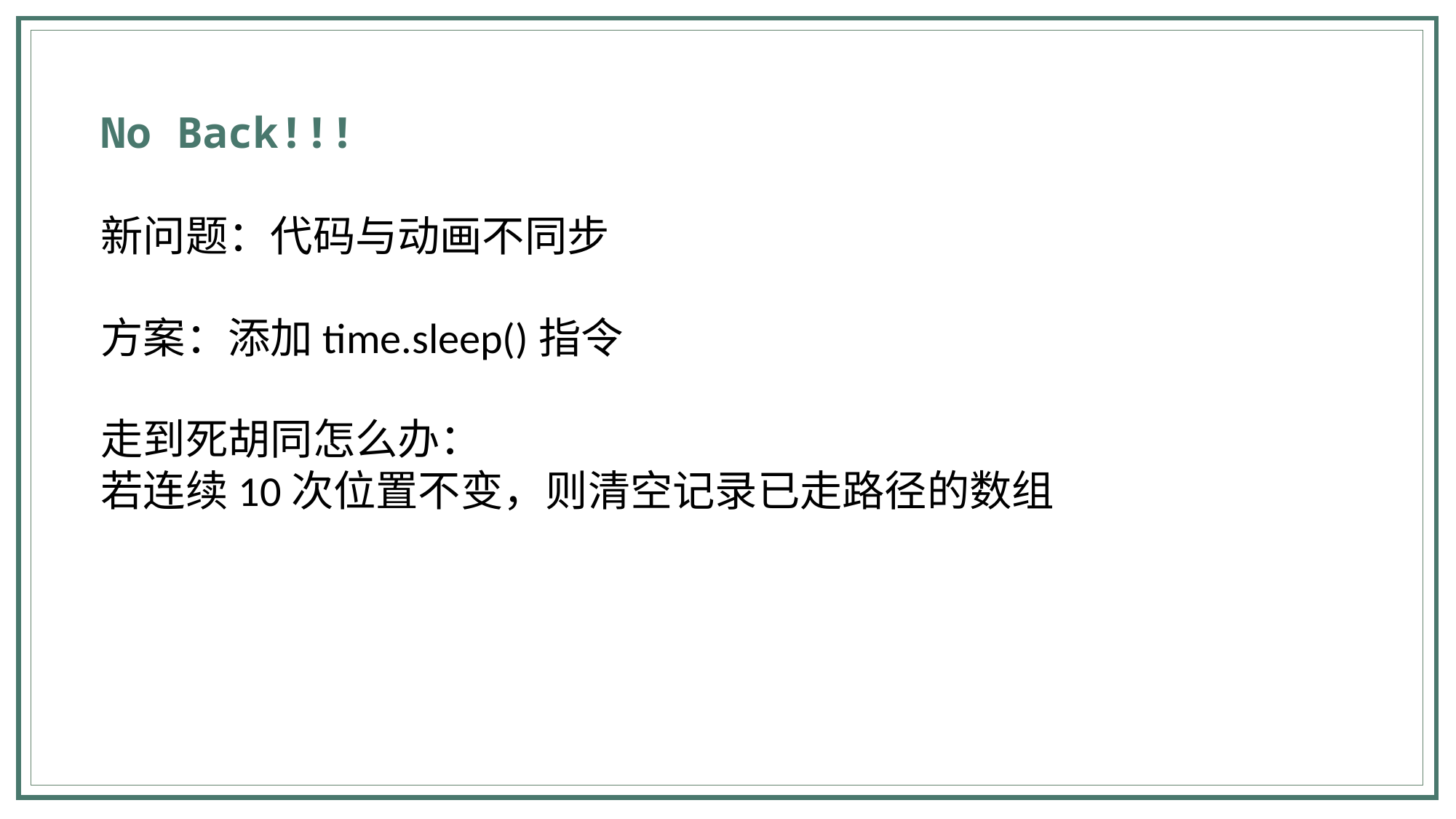

No Back!!!
新问题：代码与动画不同步

方案：添加time.sleep()指令

走到死胡同怎么办：
若连续10次位置不变，则清空记录已走路径的数组